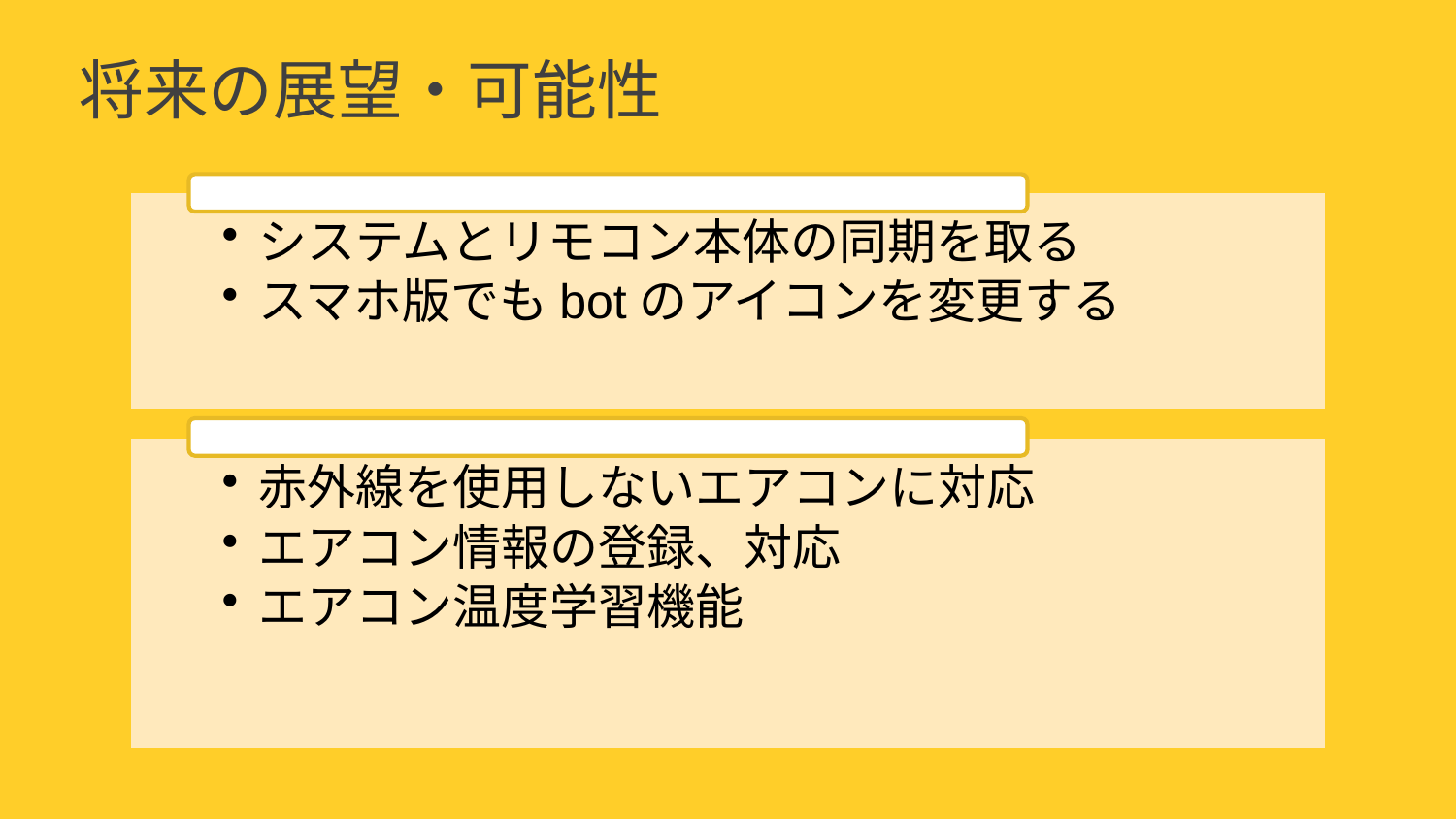

将来の展望・可能性
システムとリモコン本体の同期を取る
スマホ版でもbotのアイコンを変更する

赤外線を使用しないエアコンに対応
エアコン情報の登録、対応
エアコン温度学習機能